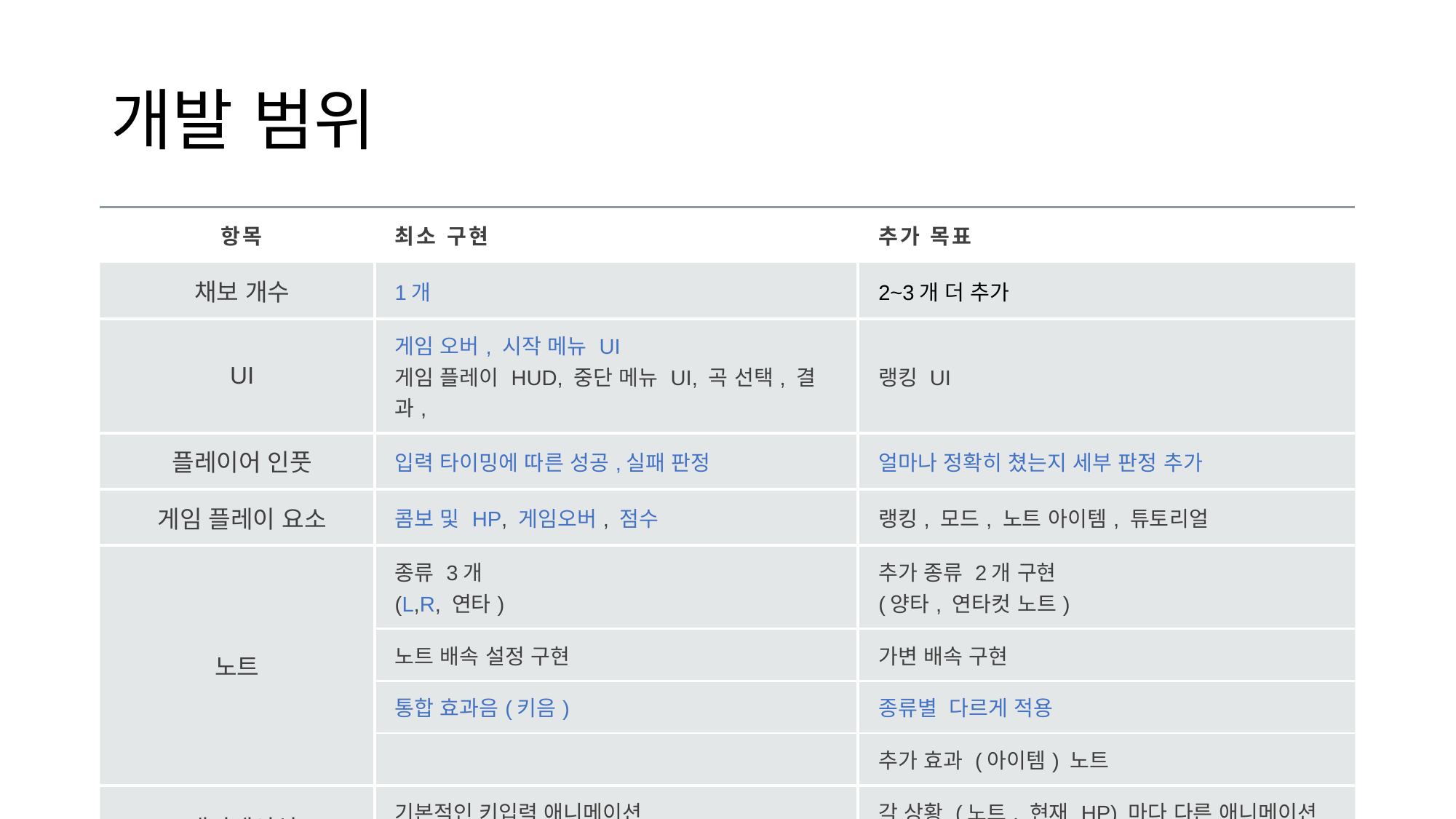

# 개발 범위
| 항목 | 최소 구현 | 추가 목표 |
| --- | --- | --- |
| 채보 개수 | 1개 | 2~3개 더 추가 |
| UI | 게임 오버, 시작 메뉴 UI 게임 플레이 HUD, 중단 메뉴 UI, 곡 선택, 결과, | 랭킹 UI |
| 플레이어 인풋 | 입력 타이밍에 따른 성공,실패 판정 | 얼마나 정확히 쳤는지 세부 판정 추가 |
| 게임 플레이 요소 | 콤보 및 HP, 게임오버, 점수 | 랭킹, 모드, 노트 아이템, 튜토리얼 |
| 노트 | 종류 3개 (L,R, 연타) | 추가 종류 2개 구현 (양타, 연타컷 노트) |
|  | 노트 배속 설정 구현 | 가변 배속 구현 |
|  | 통합 효과음(키음) | 종류별 다르게 적용 |
|  |  | 추가 효과 (아이템) 노트 |
| 애니메이션 | 기본적인 키입력 애니메이션 - 노트를 쳐내거나 막아냄 | 각 상황 (노트, 현재 HP) 마다 다른 애니메이션 UI 애니메이션 |